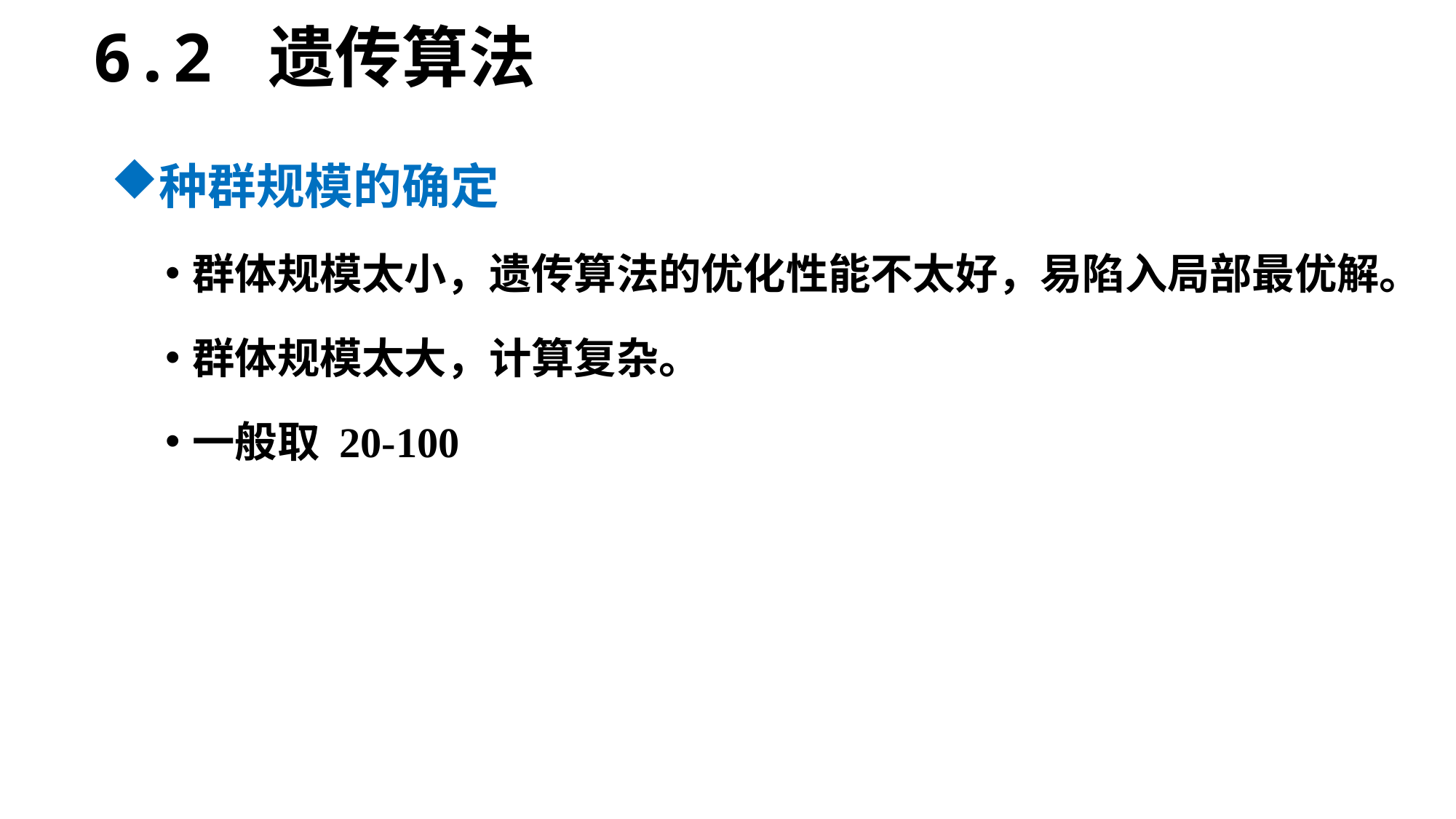

6.2 遗传算法
种群规模的确定
群体规模太小，遗传算法的优化性能不太好，易陷入局部最优解。
群体规模太大，计算复杂。
一般取 20-100